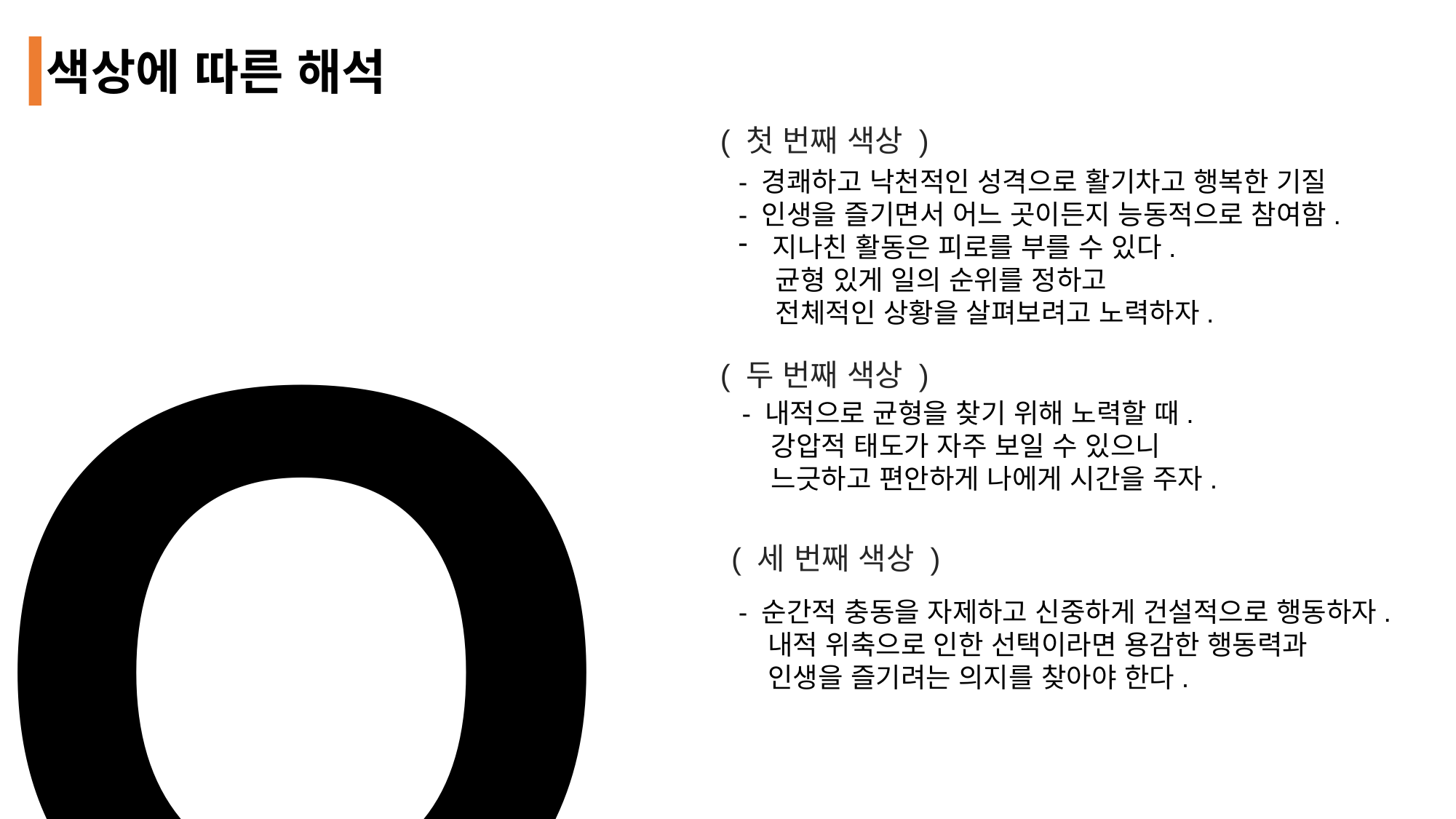

색상에 따른 해석

( 첫 번째 색상 )

O
- 경쾌하고 낙천적인 성격으로 활기차고 행복한 기질
- 인생을 즐기면서 어느 곳이든지 능동적으로 참여함.
지나친 활동은 피로를 부를 수 있다.
    균형 있게 일의 순위를 정하고
    전체적인 상황을 살펴보려고 노력하자.
( 두 번째 색상 )

- 내적으로 균형을 찾기 위해 노력할 때.
   강압적 태도가 자주 보일 수 있으니
   느긋하고 편안하게 나에게 시간을 주자.

( 세 번째 색상 )

- 순간적 충동을 자제하고 신중하게 건설적으로 행동하자.
   내적 위축으로 인한 선택이라면 용감한 행동력과
   인생을 즐기려는 의지를 찾아야 한다.